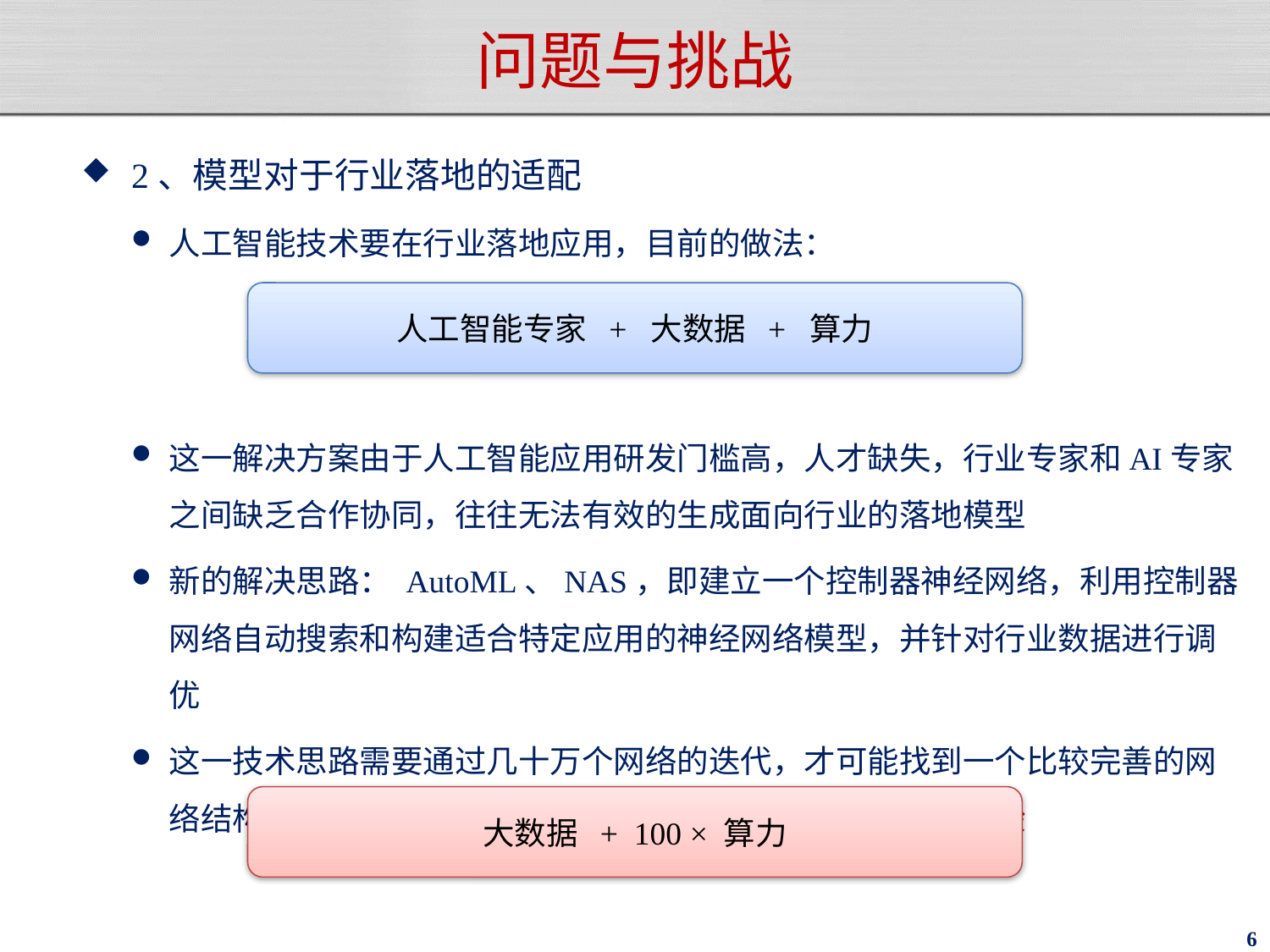

# 问题与挑战
2、模型对于行业落地的适配
人工智能技术要在行业落地应用，目前的做法：

这一解决方案由于人工智能应用研发门槛高，人才缺失，行业专家和AI专家之间缺乏合作协同，往往无法有效的生成面向行业的落地模型
新的解决思路： AutoML、NAS，即建立一个控制器神经网络，利用控制器网络自动搜索和构建适合特定应用的神经网络模型，并针对行业数据进行调优
这一技术思路需要通过几十万个网络的迭代，才可能找到一个比较完善的网络结构，本质上是用算力代替或部分代替人工智能专家的经验
人工智能专家  +  大数据  +  算力
大数据  +  100 × 算力
6